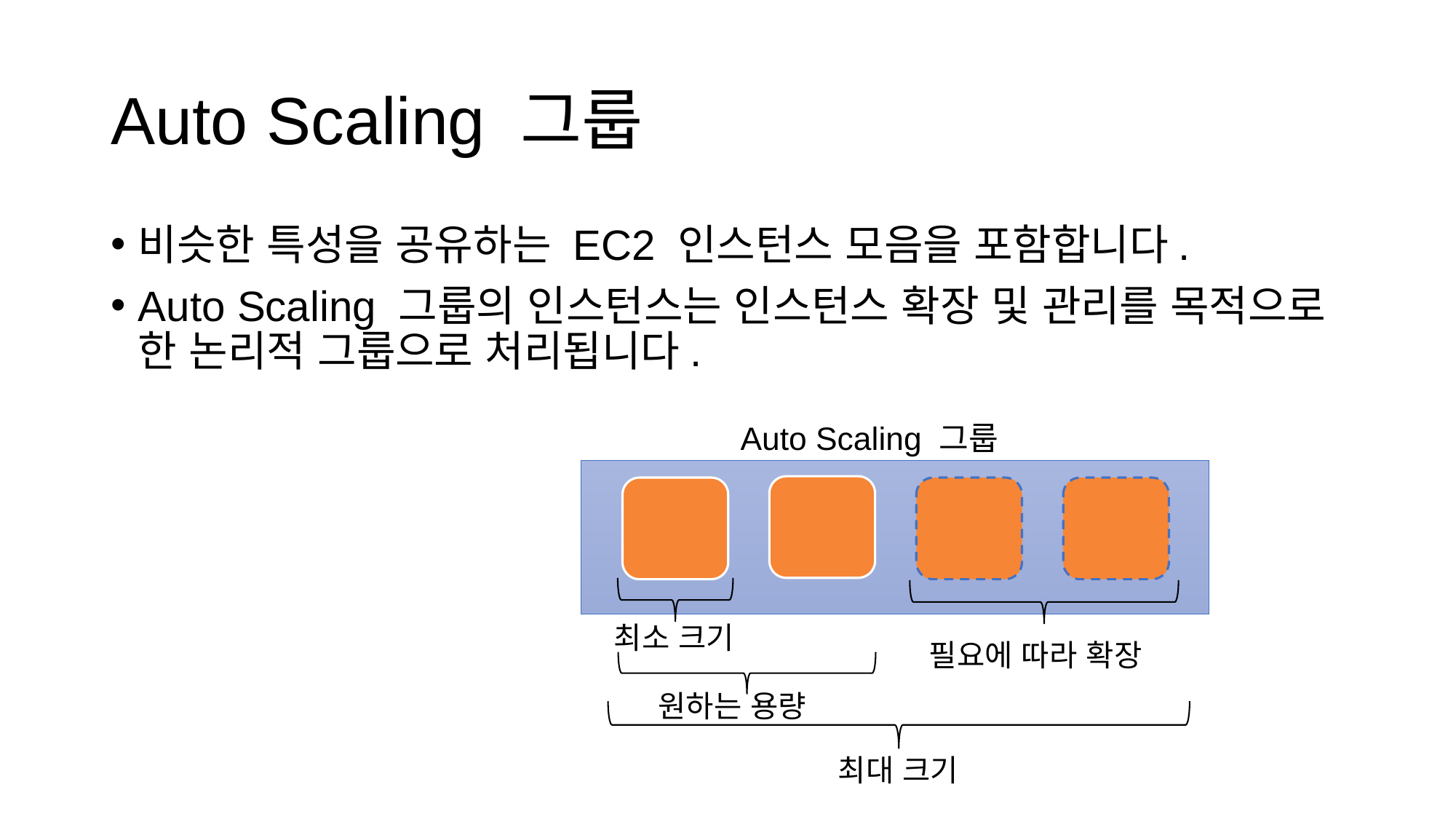

# Auto Scaling 그룹
비슷한 특성을 공유하는 EC2 인스턴스 모음을 포함합니다.
Auto Scaling 그룹의 인스턴스는 인스턴스 확장 및 관리를 목적으로 한 논리적 그룹으로 처리됩니다.
Auto Scaling 그룹

최소 크기

필요에 따라 확장

원하는 용량

최대 크기